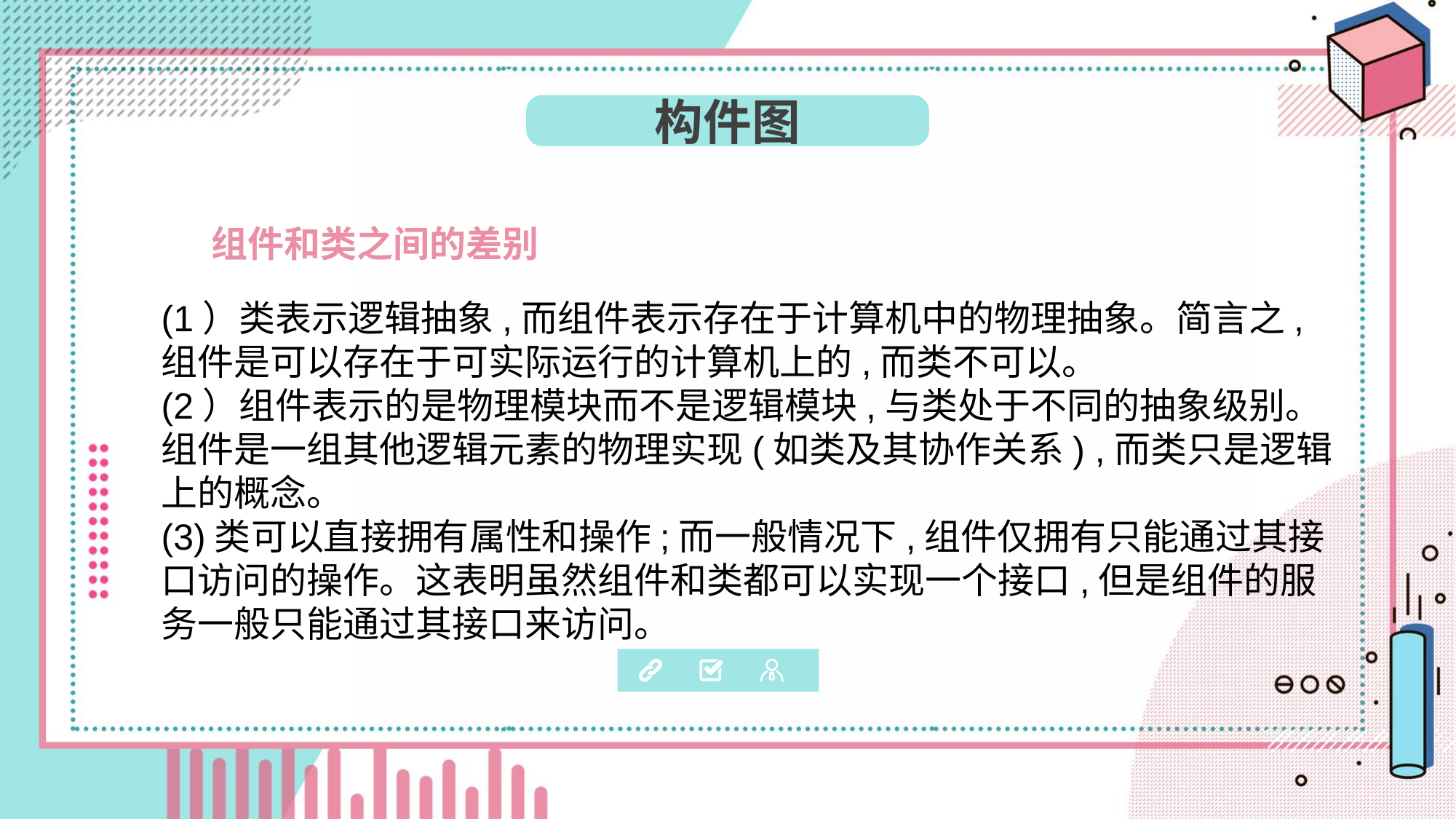

构件图
 组件和类之间的差别
(1）类表示逻辑抽象,而组件表示存在于计算机中的物理抽象。简言之,组件是可以存在于可实际运行的计算机上的,而类不可以。
(2）组件表示的是物理模块而不是逻辑模块,与类处于不同的抽象级别。组件是一组其他逻辑元素的物理实现(如类及其协作关系) ,而类只是逻辑上的概念。
(3)类可以直接拥有属性和操作;而一般情况下,组件仅拥有只能通过其接口访问的操作。这表明虽然组件和类都可以实现一个接口,但是组件的服务一般只能通过其接口来访问。